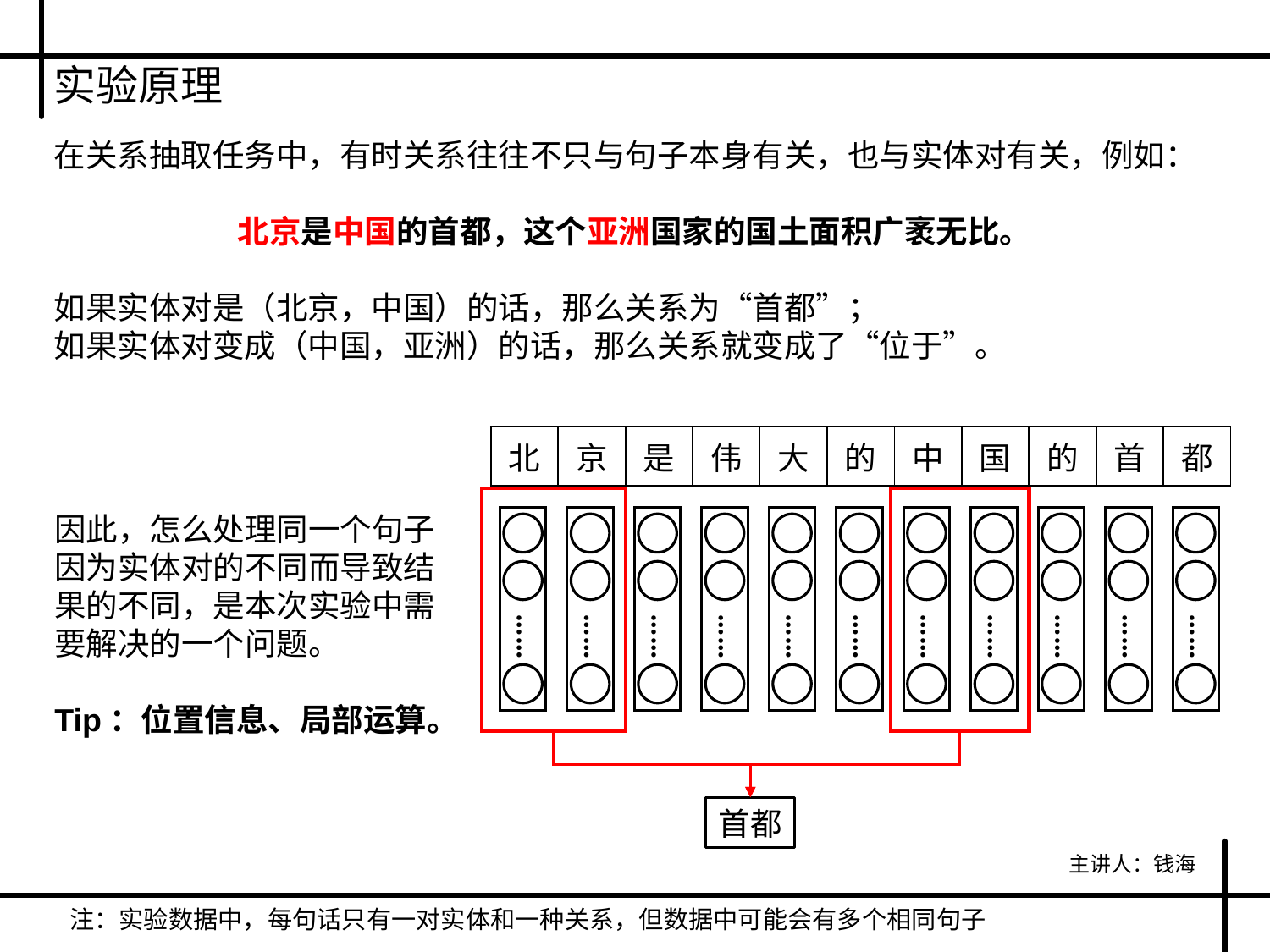

实验原理
在关系抽取任务中，有时关系往往不只与句子本身有关，也与实体对有关，例如：

北京是中国的首都，这个亚洲国家的国土面积广袤无比。

如果实体对是（北京，中国）的话，那么关系为“首都”；
如果实体对变成（中国，亚洲）的话，那么关系就变成了“位于”。
| 北 | 京 | 是 | 伟 | 大 | 的 | 中 | 国 | 的 | 首 | 都 |
| --- | --- | --- | --- | --- | --- | --- | --- | --- | --- | --- |

因此，怎么处理同一个句子因为实体对的不同而导致结果的不同，是本次实验中需要解决的一个问题。

Tip：位置信息、局部运算。

……

……

……

……

……

……

……

……

……

……

……

首都
注：实验数据中，每句话只有一对实体和一种关系，但数据中可能会有多个相同句子